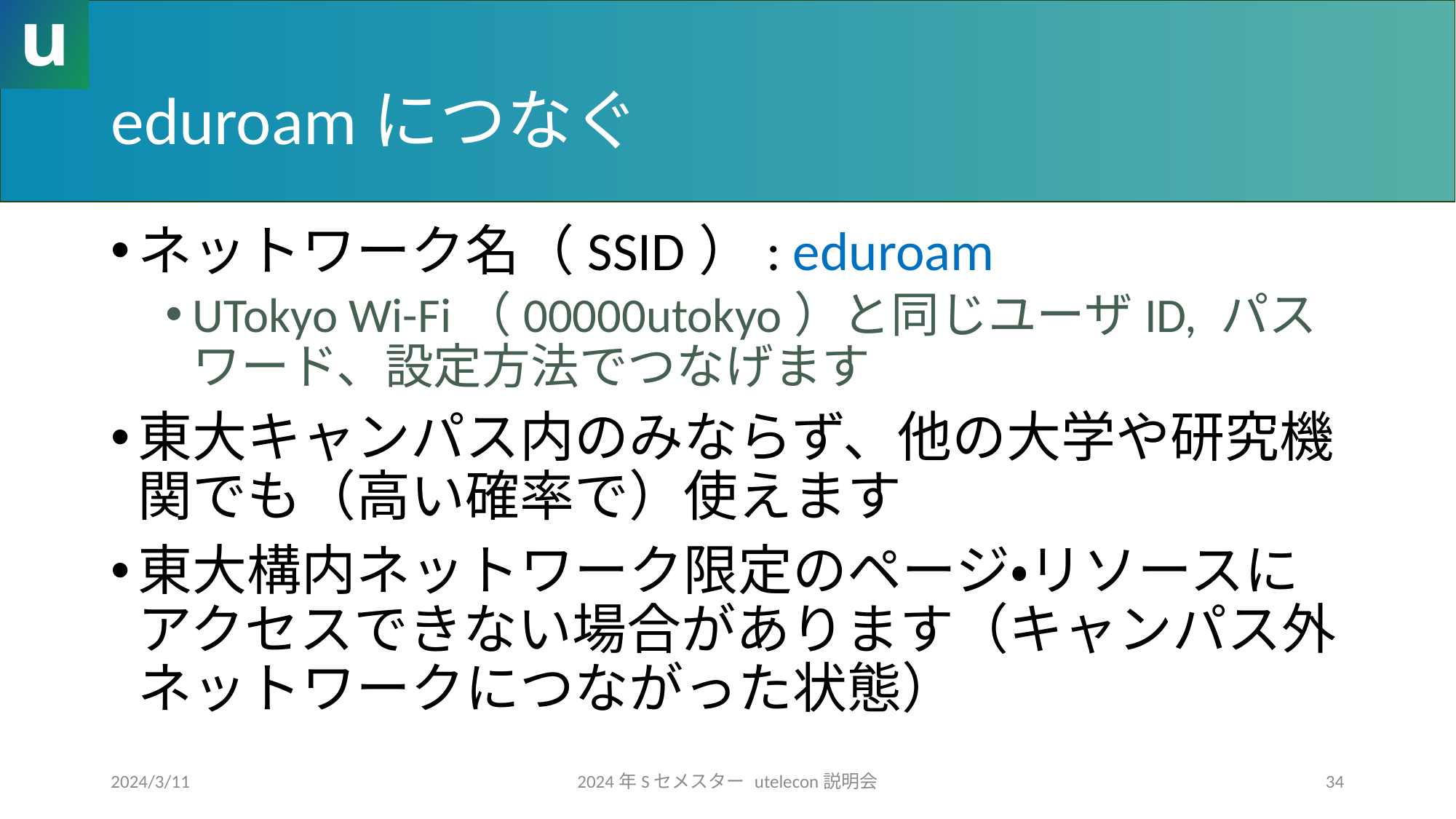

# eduroamにつなぐ
ネットワーク名（SSID）: eduroam
UTokyo Wi-Fi（00000utokyo）と同じユーザID, パスワード、設定方法でつなげます
東大キャンパス内のみならず、他の大学や研究機関でも（高い確率で）使えます
東大構内ネットワーク限定のページ・リソースにアクセスできない場合があります（キャンパス外ネットワークにつながった状態）
2024/3/11
2024年Sセメスター utelecon説明会
34